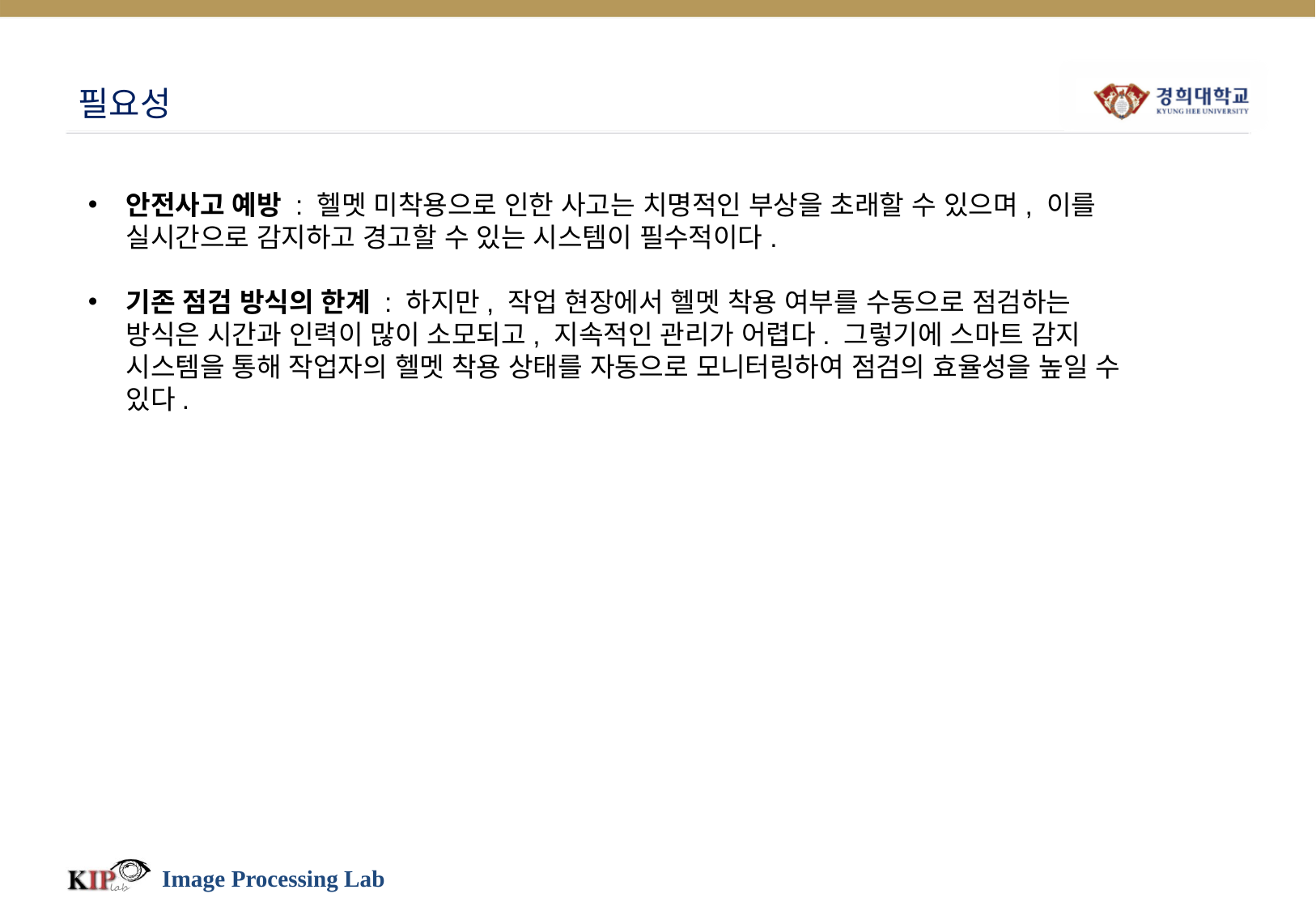

# 필요성
안전사고 예방 : 헬멧 미착용으로 인한 사고는 치명적인 부상을 초래할 수 있으며, 이를 실시간으로 감지하고 경고할 수 있는 시스템이 필수적이다.

기존 점검 방식의 한계 : 하지만, 작업 현장에서 헬멧 착용 여부를 수동으로 점검하는 방식은 시간과 인력이 많이 소모되고, 지속적인 관리가 어렵다. 그렇기에 스마트 감지 시스템을 통해 작업자의 헬멧 착용 상태를 자동으로 모니터링하여 점검의 효율성을 높일 수 있다.
Image Processing Lab